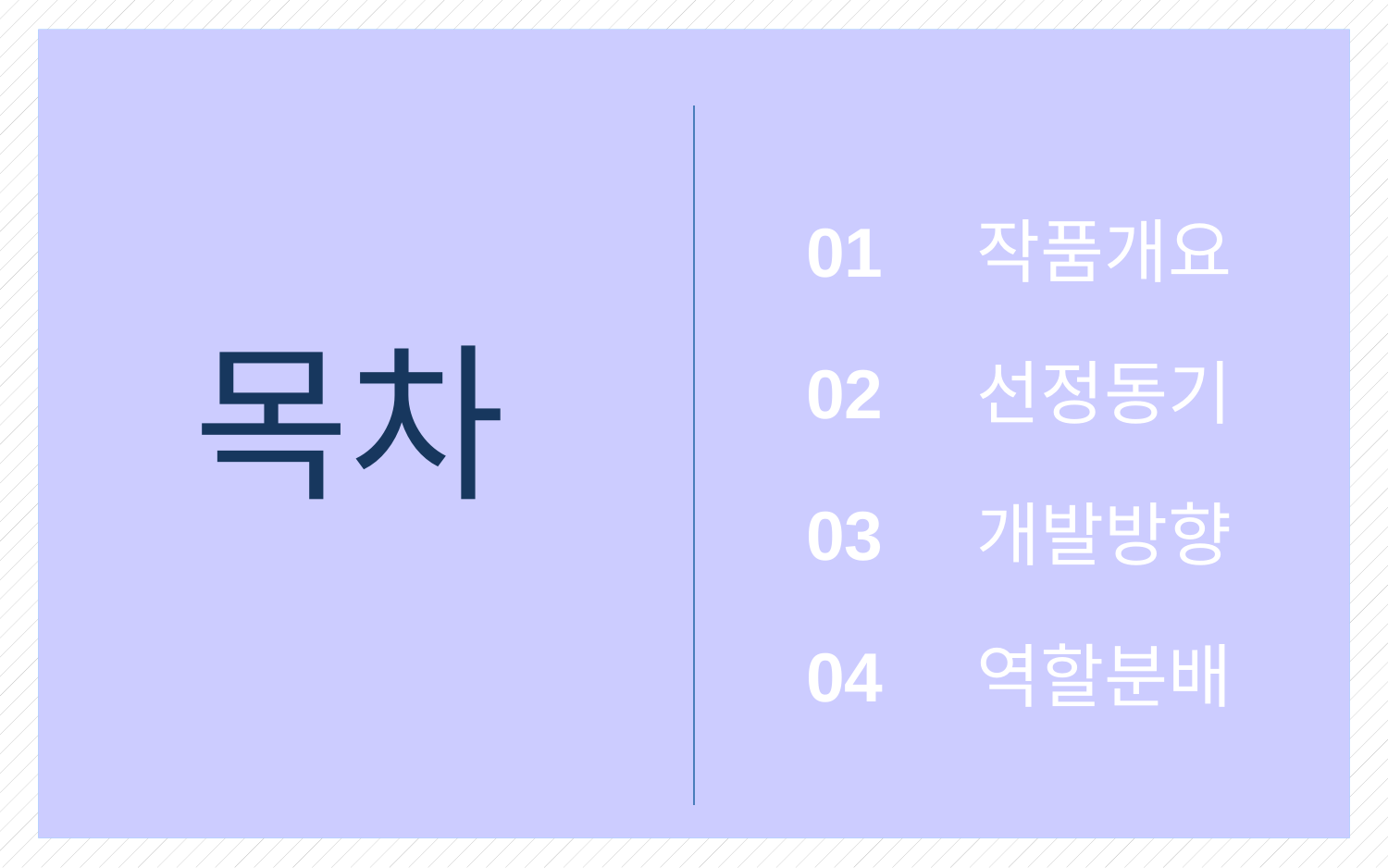

01    작품개요
02    선정동기
03    개발방향
04    역할분배
# 목차